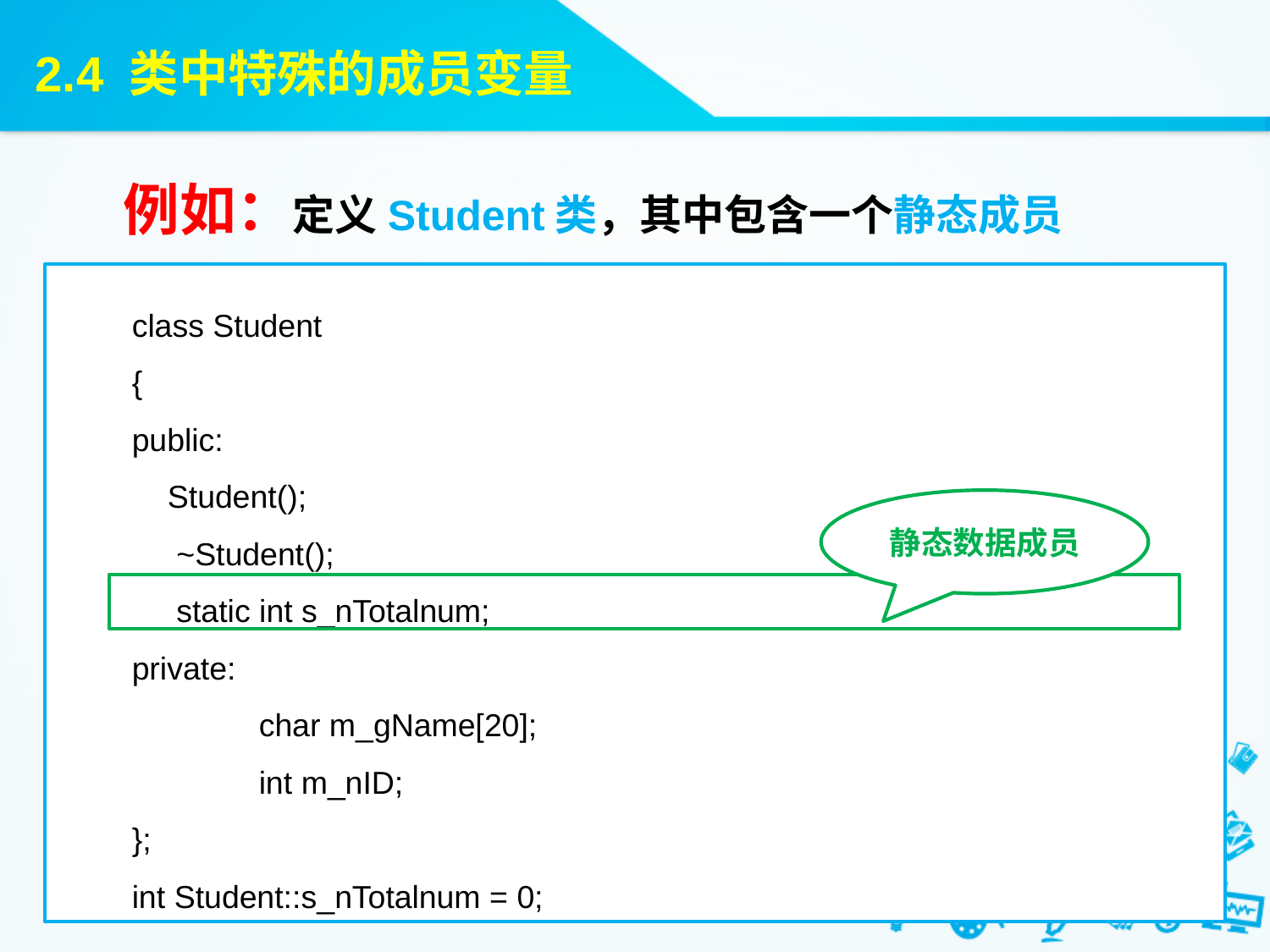

2.4 类中特殊的成员变量
例如：定义Student类，其中包含一个静态成员

class Student
{
public:
    Student();
     ~Student();
     static int s_nTotalnum;
private:
	char m_gName[20];
	int m_nID;
};
int Student::s_nTotalnum = 0;
静态数据成员